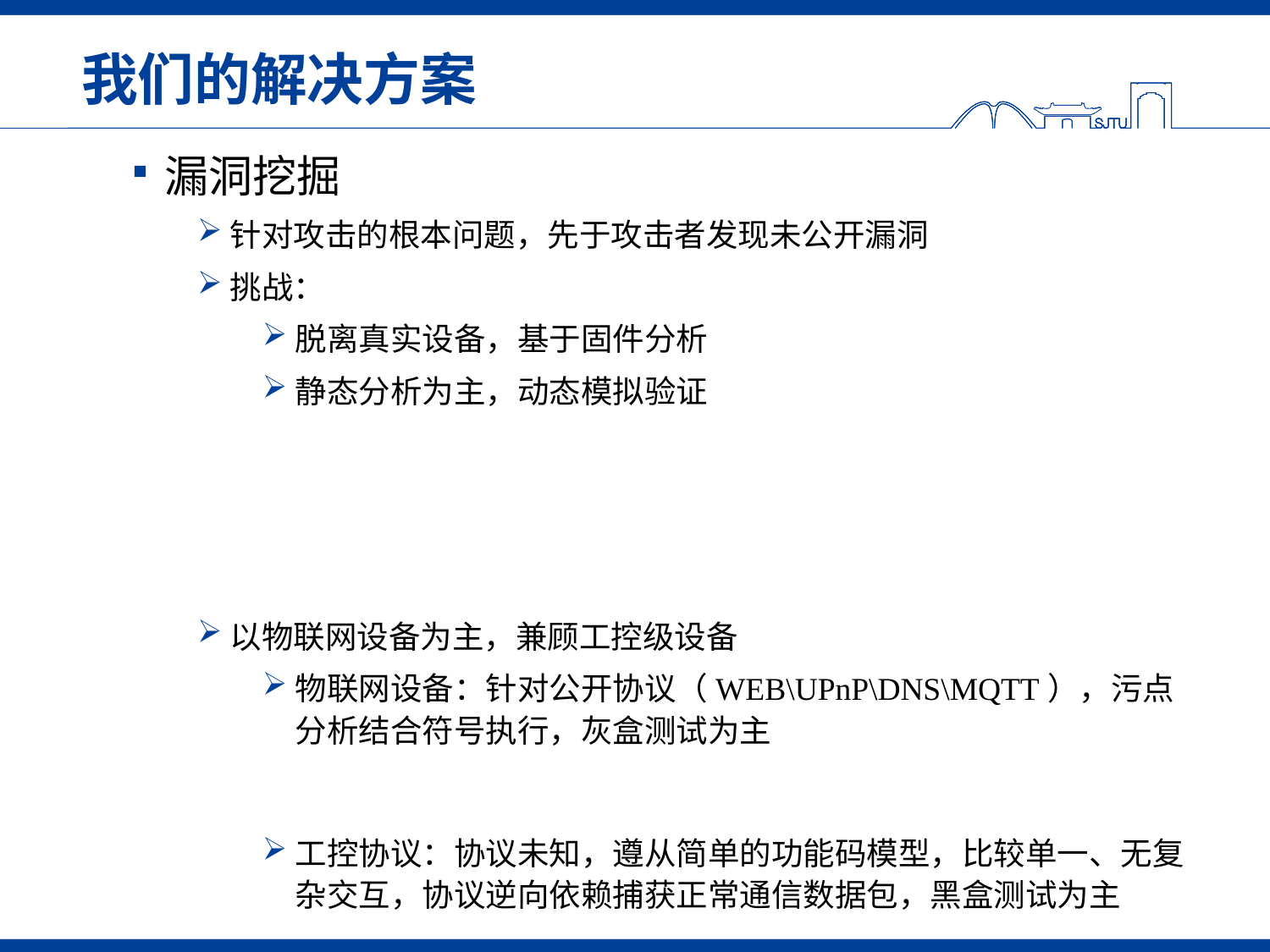

# 我们的解决方案
漏洞挖掘
针对攻击的根本问题，先于攻击者发现未公开漏洞
挑战：
脱离真实设备，基于固件分析
静态分析为主，动态模拟验证

以物联网设备为主，兼顾工控级设备
物联网设备：针对公开协议（WEB\UPnP\DNS\MQTT），污点分析结合符号执行，灰盒测试为主

工控协议：协议未知，遵从简单的功能码模型，比较单一、无复杂交互，协议逆向依赖捕获正常通信数据包，黑盒测试为主